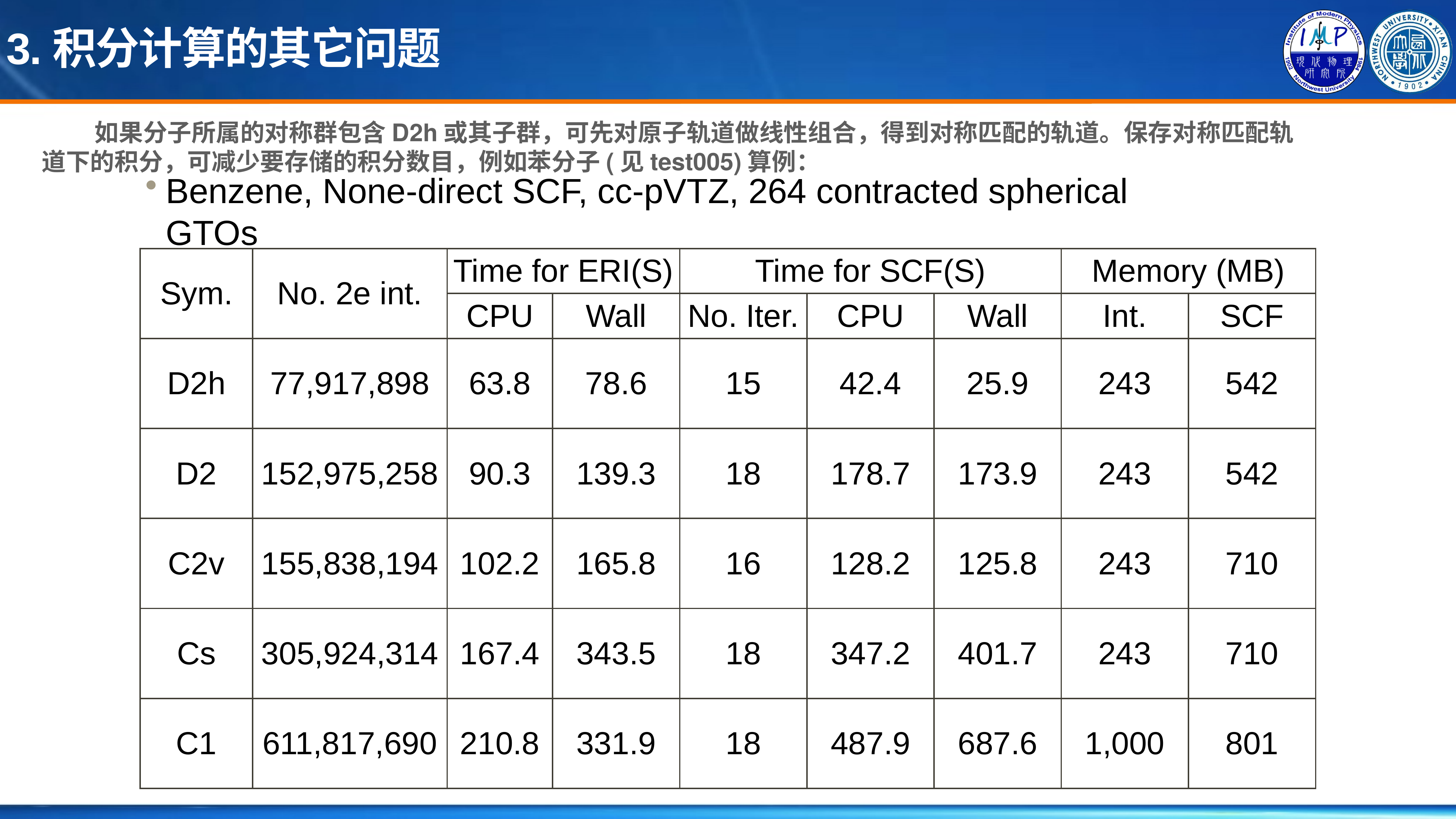

3.积分计算的其它问题
       如果分子所属的对称群包含D2h或其子群，可先对原子轨道做线性组合，得到对称匹配的轨道。保存对称匹配轨道下的积分，可减少要存储的积分数目，例如苯分子(见test005)算例：
Benzene, None-direct SCF, cc-pVTZ, 264 contracted spherical GTOs
| Sym. | No. 2e int. | Time for ERI(S) |  | Time for SCF(S) |  |  | Memory (MB) |  |
| --- | --- | --- | --- | --- | --- | --- | --- | --- |
|  |  | CPU | Wall | No. Iter. | CPU | Wall | Int. | SCF |
| D2h | 77,917,898 | 63.8 | 78.6 | 15 | 42.4 | 25.9 | 243 | 542 |
| D2 | 152,975,258 | 90.3 | 139.3 | 18 | 178.7 | 173.9 | 243 | 542 |
| C2v | 155,838,194 | 102.2 | 165.8 | 16 | 128.2 | 125.8 | 243 | 710 |
| Cs | 305,924,314 | 167.4 | 343.5 | 18 | 347.2 | 401.7 | 243 | 710 |
| C1 | 611,817,690 | 210.8 | 331.9 | 18 | 487.9 | 687.6 | 1,000 | 801 |
52